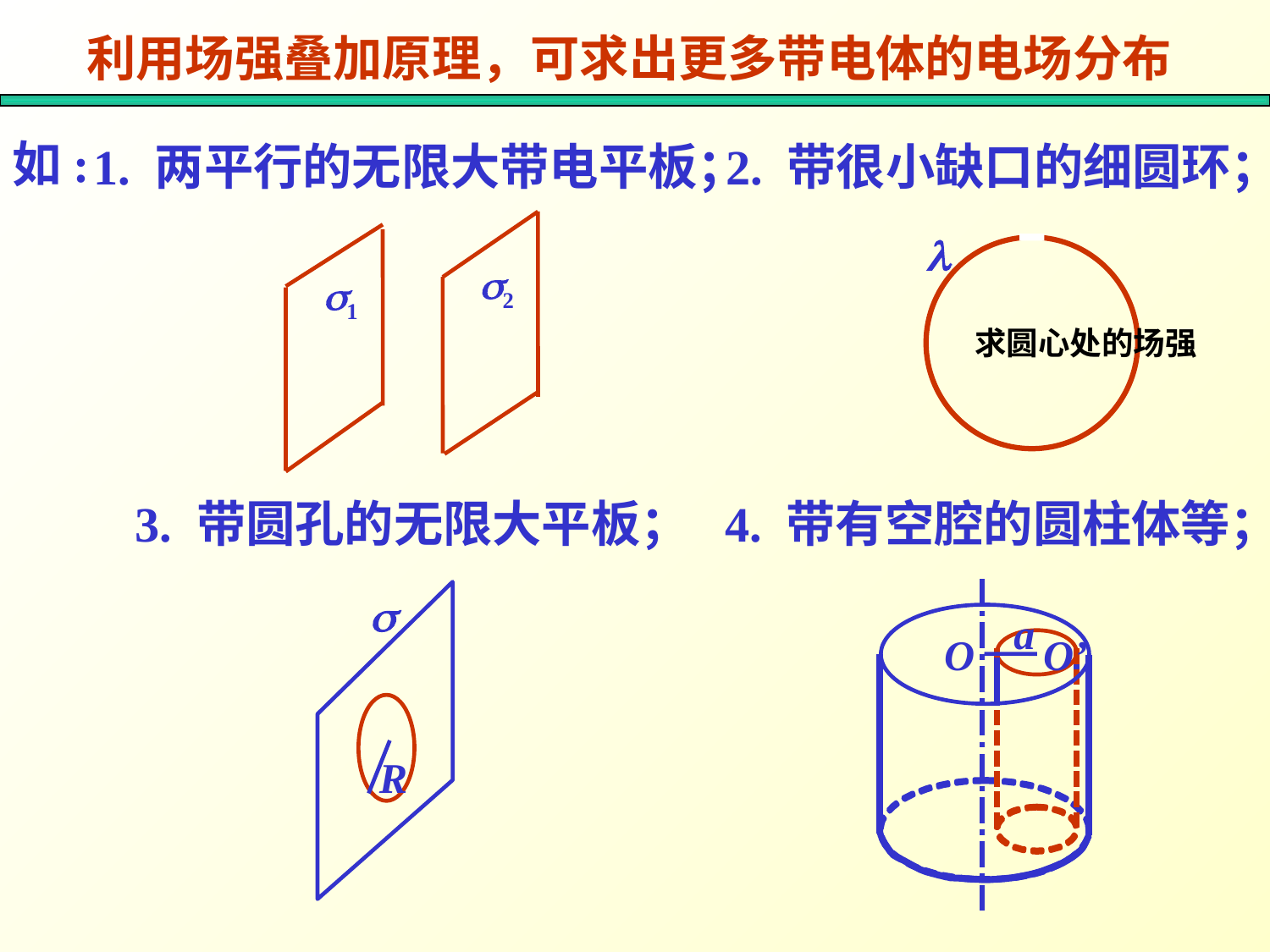

利用场强叠加原理，可求出更多带电体的电场分布

如:
1. 两平行的无限大带电平板；
2. 带很小缺口的细圆环；

σ2
σ1

λ

求圆心处的场强
3. 带圆孔的无限大平板；
4. 带有空腔的圆柱体等；

a

O
O’

σ

R